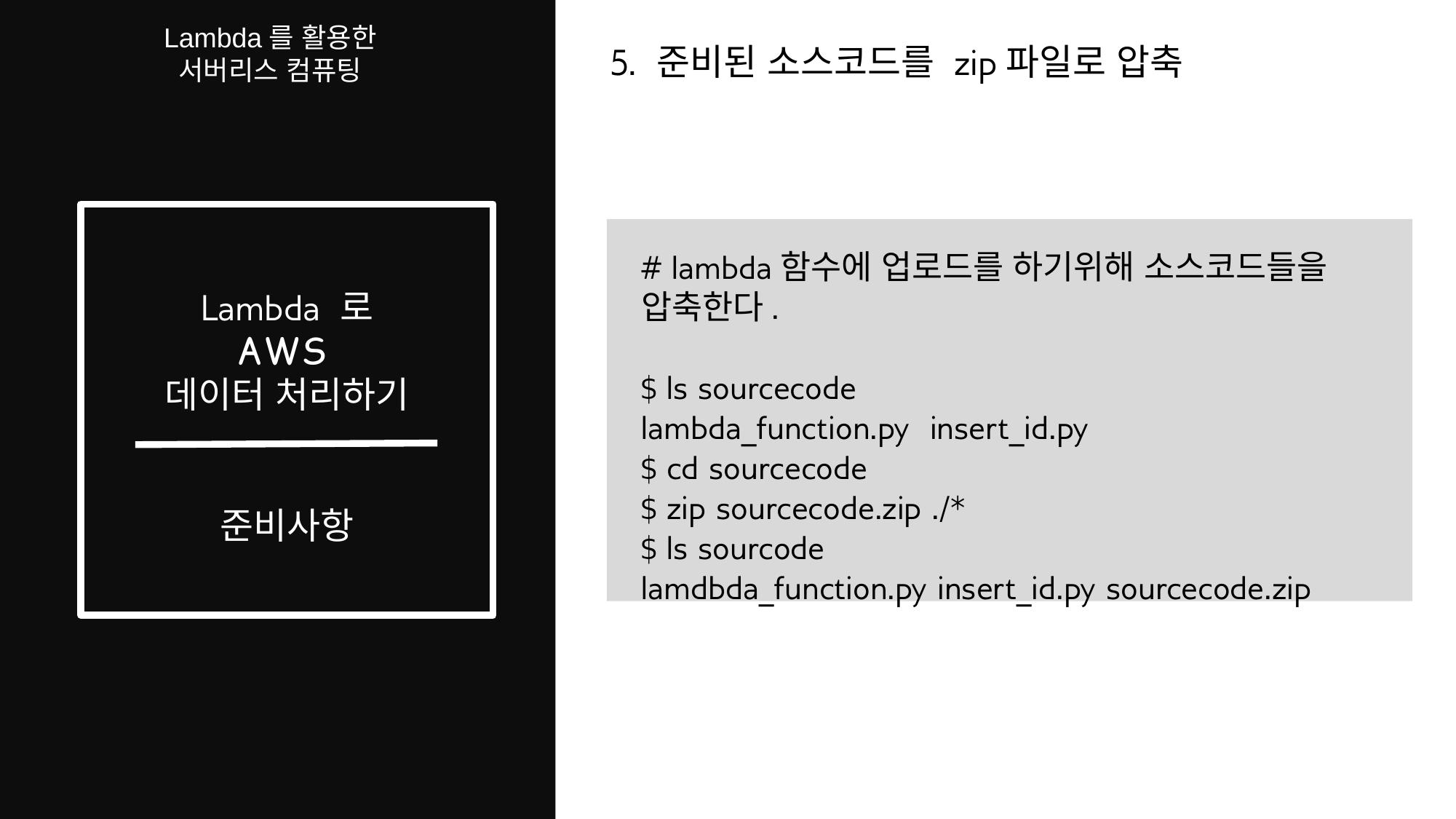

6)

Lambda를 활용한
서버리스 컴퓨팅

5. 준비된 소스코드를 zip파일로 압축

# lambda함수에 업로드를 하기위해 소스코드들을 압축한다.

$ ls sourcecode
lambda_function.py  insert_id.py
$ cd sourcecode
$ zip sourcecode.zip ./*
$ ls sourcode
lamdbda_function.py insert_id.py sourcecode.zip
Lambda 로
AWS
데이터 처리하기

준비사항